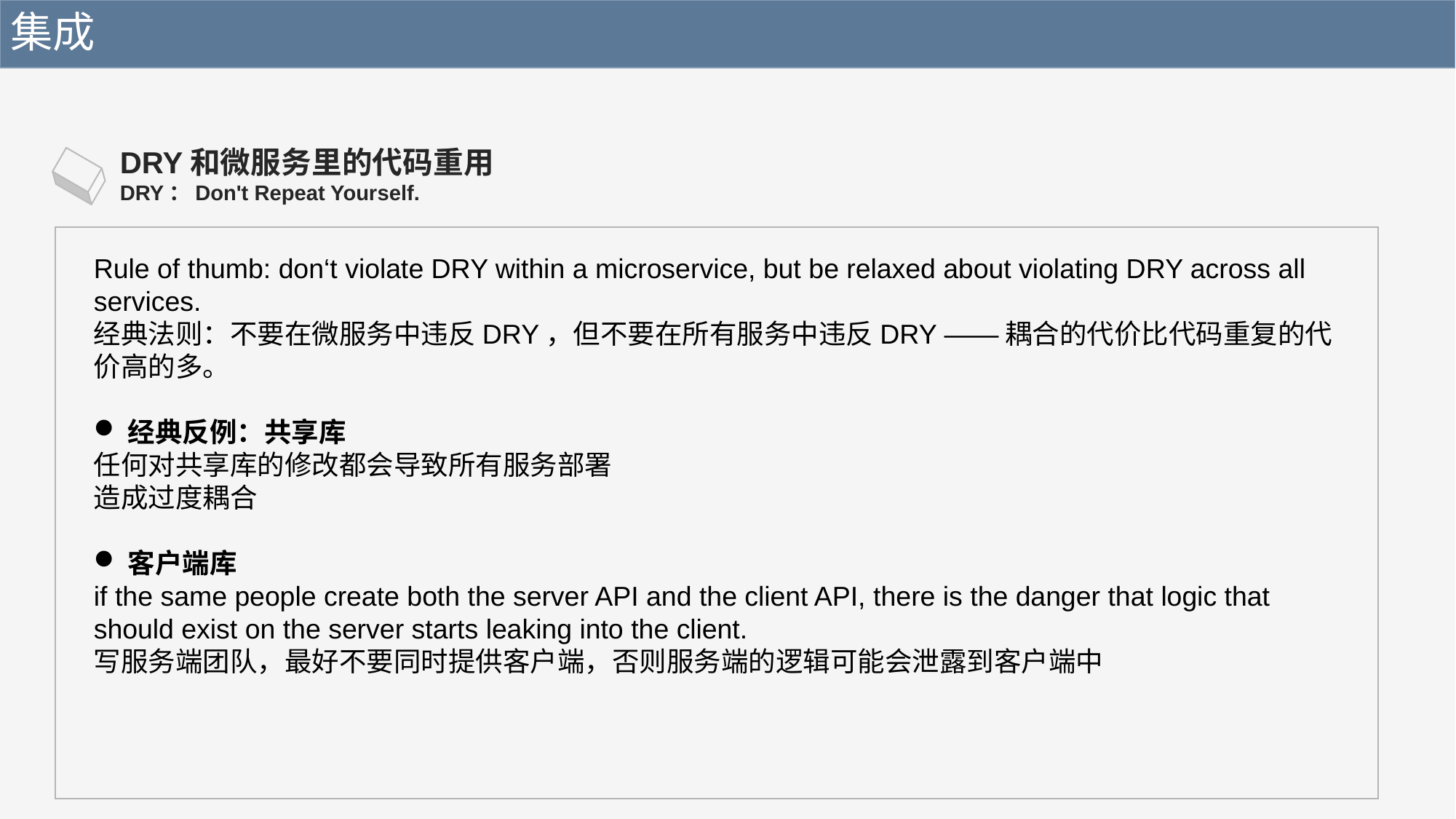

集成
DRY和微服务里的代码重用
DRY：Don't Repeat Yourself.

Rule of thumb: don‘t violate DRY within a microservice, but be relaxed about violating DRY across all services.
经典法则：不要在微服务中违反DRY，但不要在所有服务中违反DRY ——耦合的代价比代码重复的代价高的多。

经典反例：共享库
任何对共享库的修改都会导致所有服务部署
造成过度耦合

客户端库
if the same people create both the server API and the client API, there is the danger that logic that should exist on the server starts leaking into the client.
写服务端团队，最好不要同时提供客户端，否则服务端的逻辑可能会泄露到客户端中